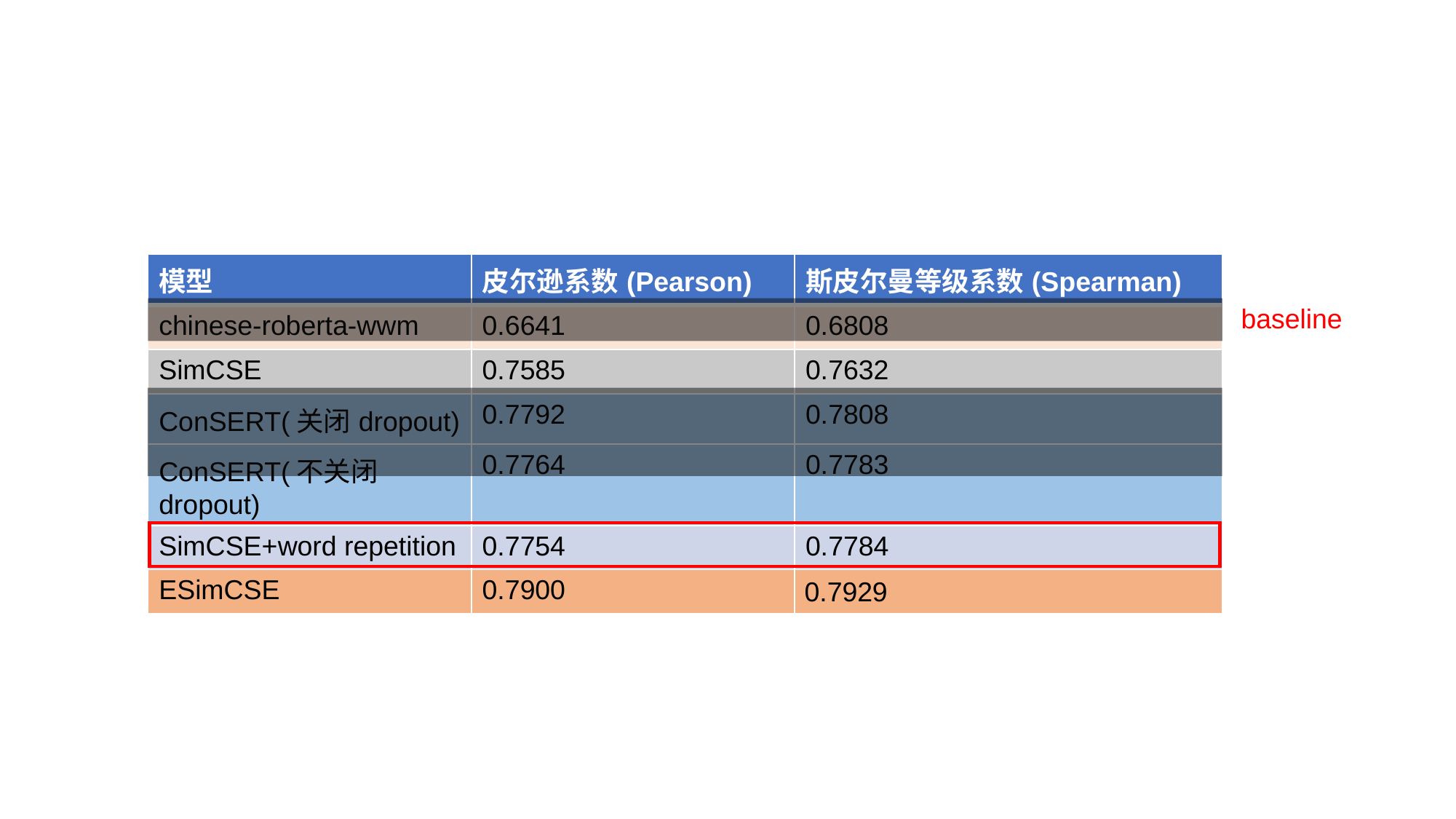

| 模型 | 皮尔逊系数(Pearson) | 斯皮尔曼等级系数(Spearman) |
| --- | --- | --- |
| chinese-roberta-wwm | 0.6641 | 0.6808 |
| SimCSE | 0.7585 | 0.7632 |
| ConSERT(关闭dropout) | 0.7792 | 0.7808 |
| ConSERT(不关闭dropout) | 0.7764 | 0.7783 |
| SimCSE+word repetition | 0.7754 | 0.7784 |
| ESimCSE | 0.7900 | 0.7929 |
baseline